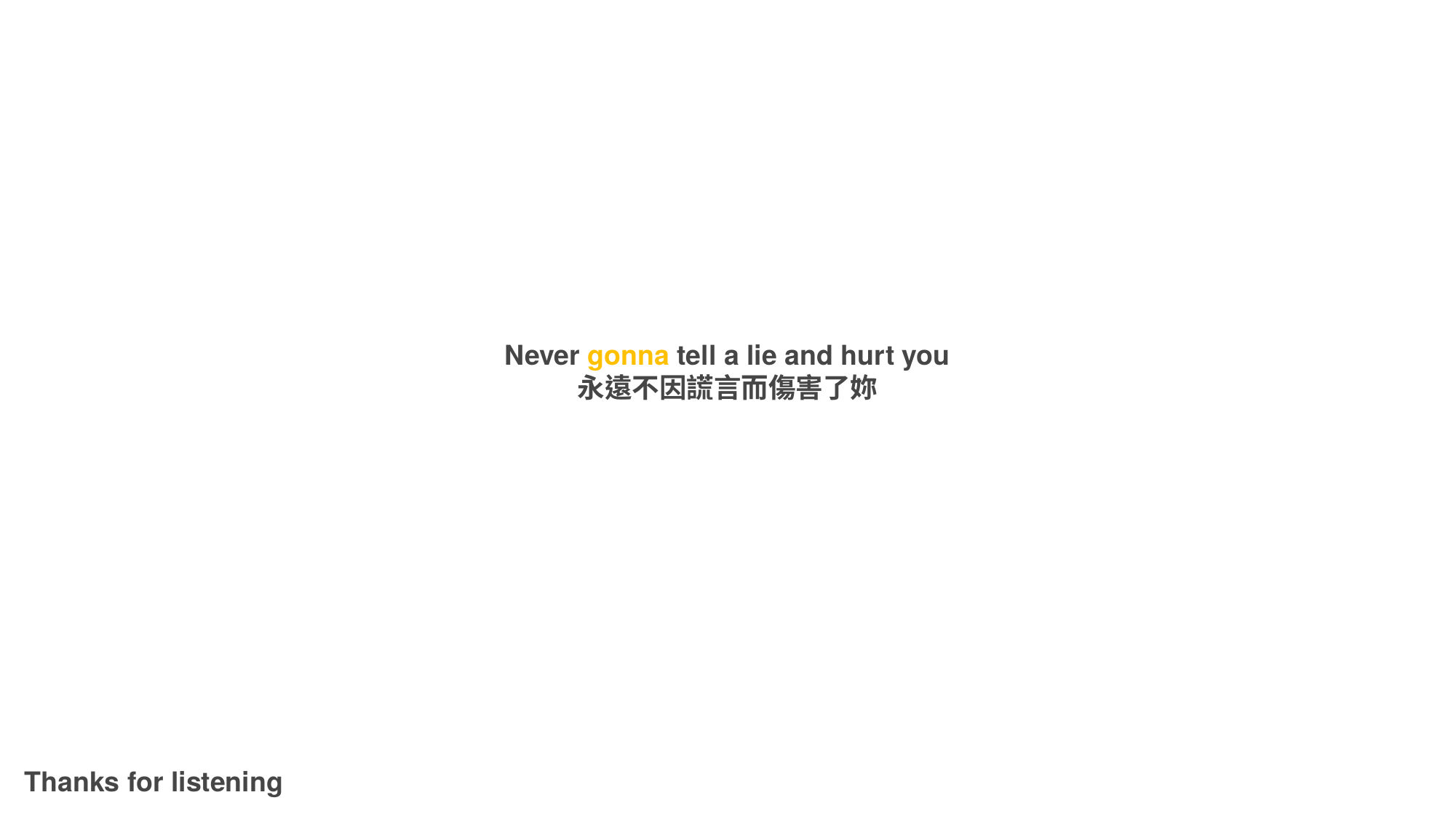

Never gonna tell a lie and hurt you
永遠不因謊言而傷害了妳
Thanks for listening